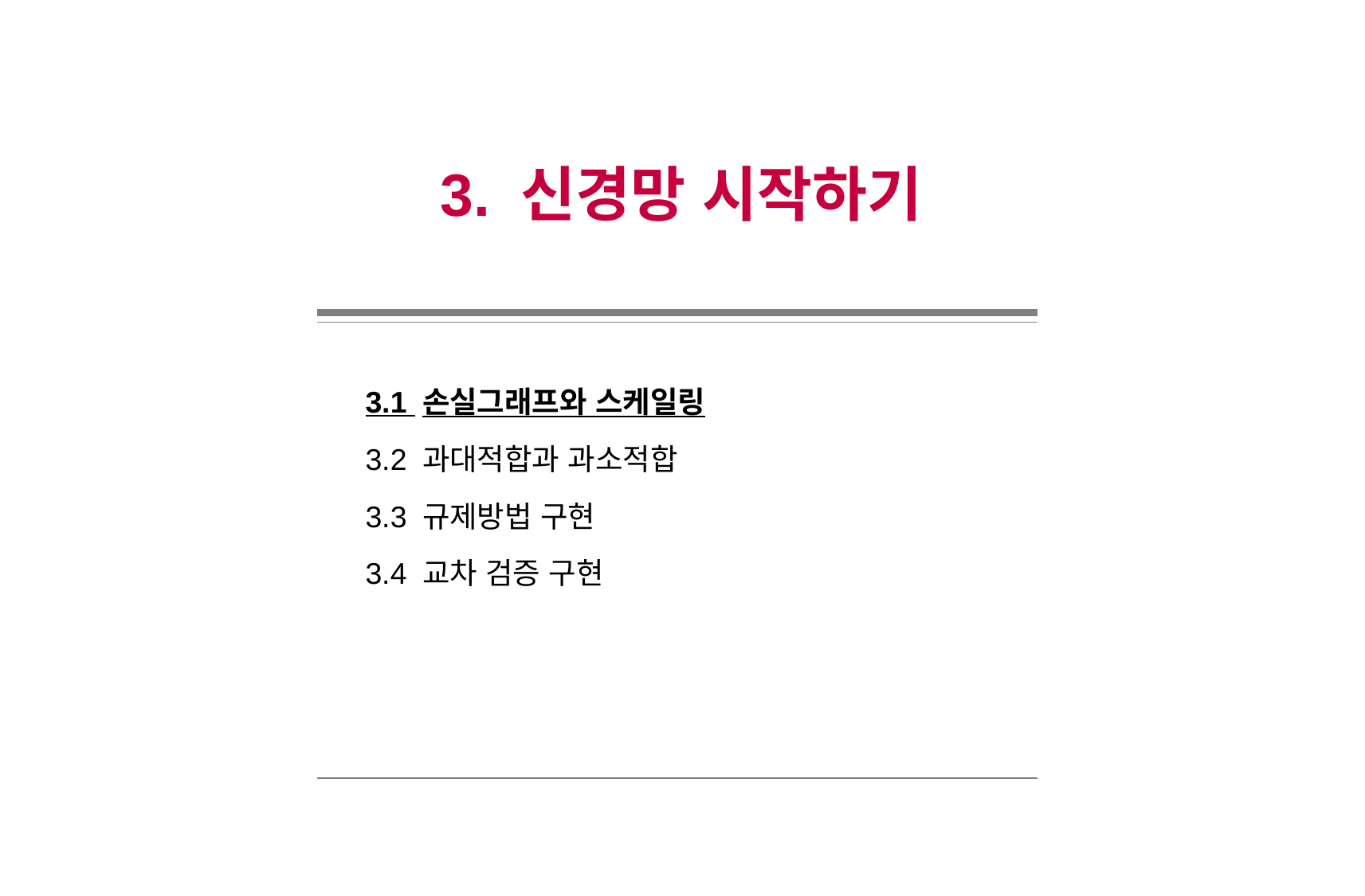

3. 신경망 시작하기
3.1 손실그래프와 스케일링
3.2 과대적합과 과소적합
3.3 규제방법 구현
3.4 교차 검증 구현